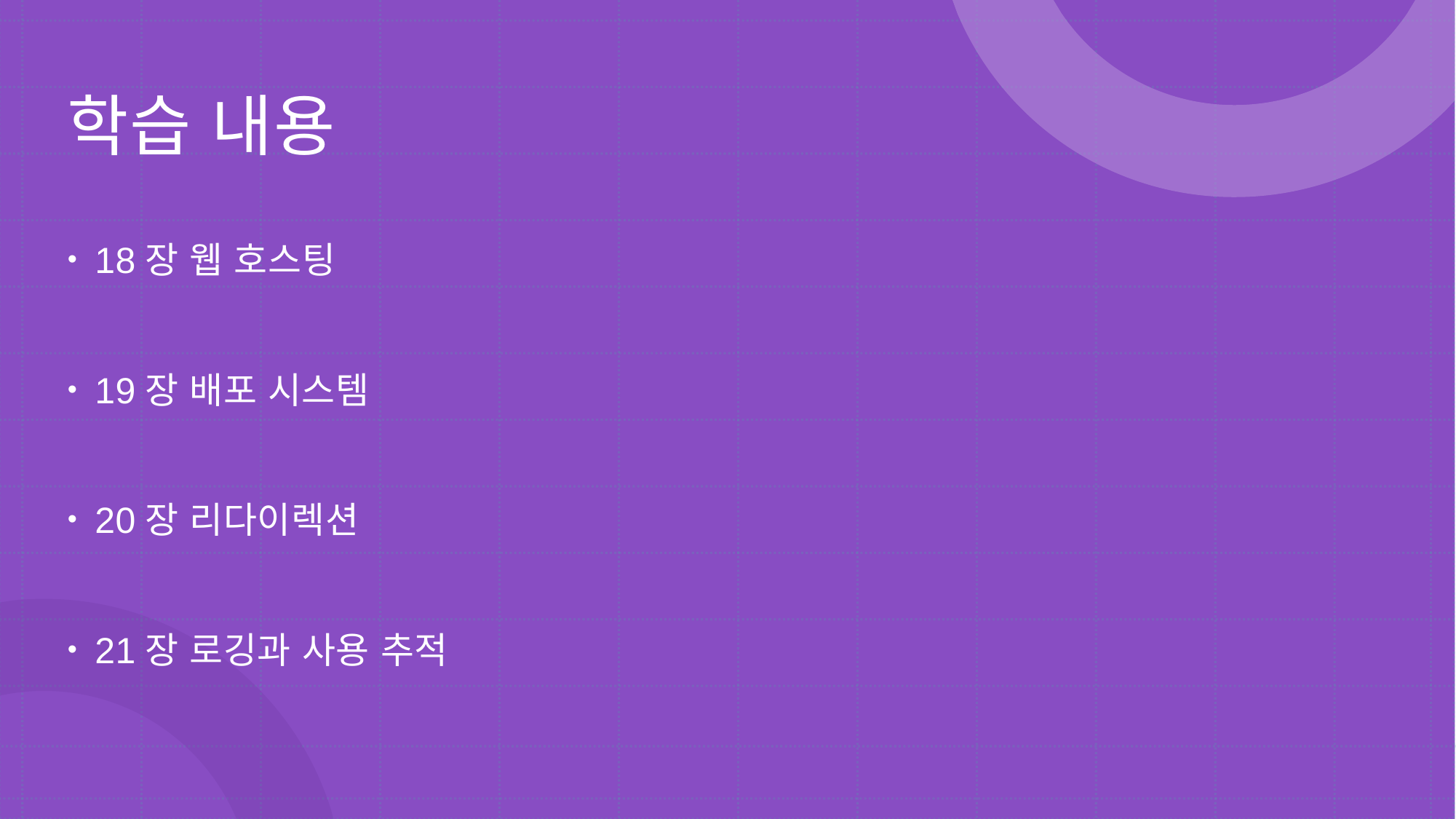

# 학습 내용
18장 웹 호스팅

19장 배포 시스템

20장 리다이렉션

21장 로깅과 사용 추적